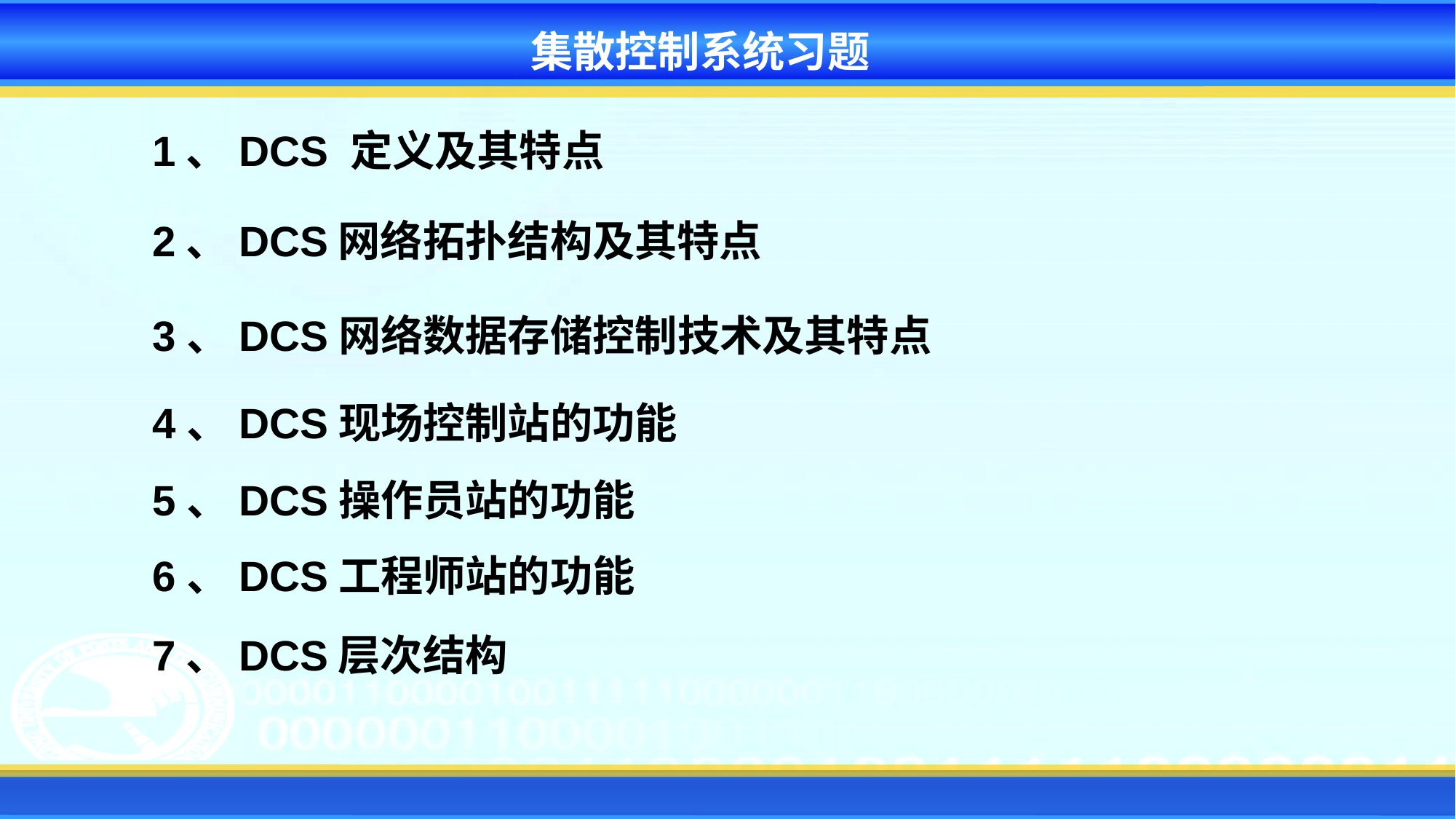

集散控制系统习题
1、DCS 定义及其特点
2、DCS网络拓扑结构及其特点
3、DCS网络数据存储控制技术及其特点
4、DCS现场控制站的功能
5、DCS操作员站的功能
6、DCS工程师站的功能
7、DCS层次结构